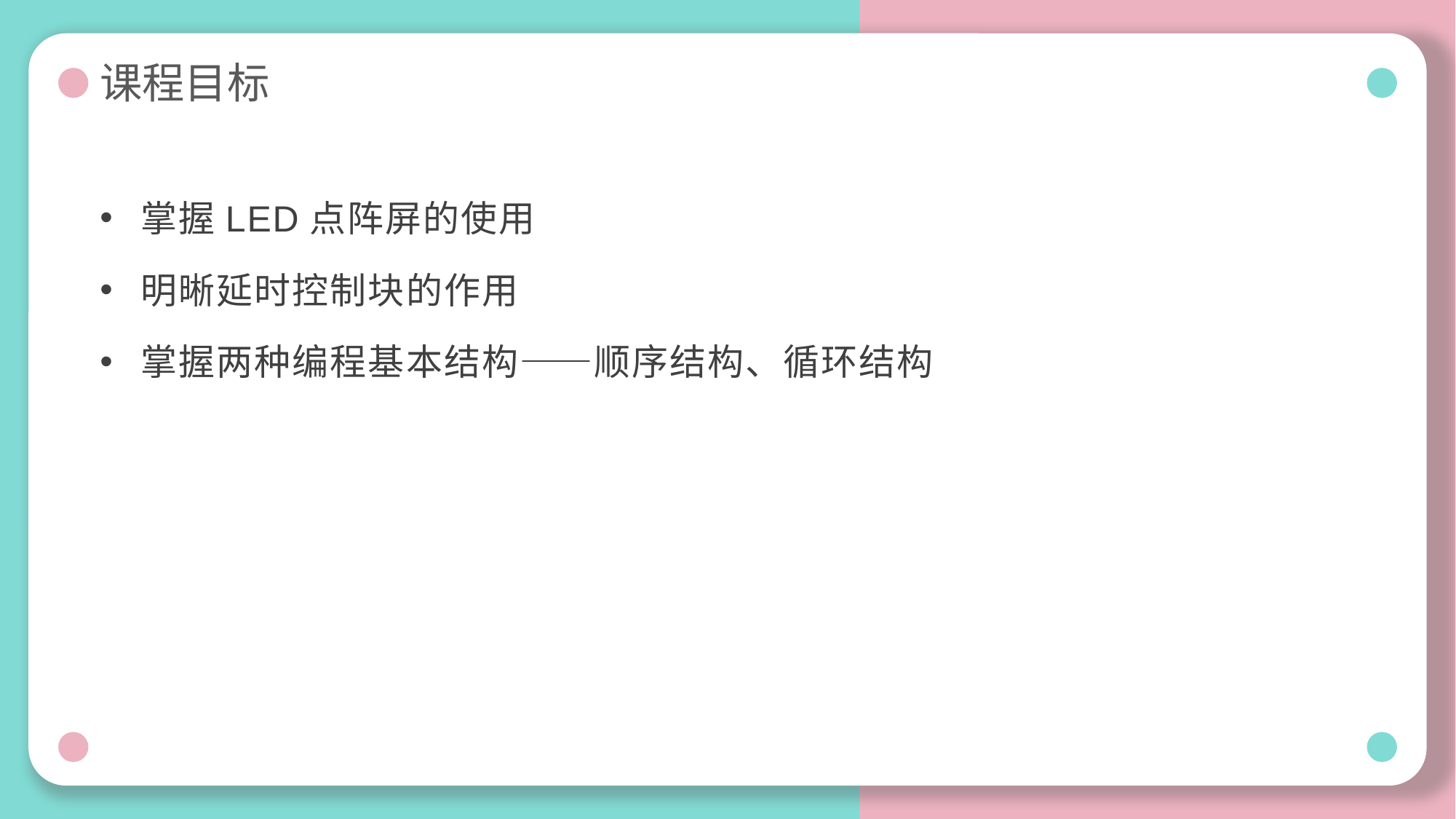

# 课程目标
掌握LED点阵屏的使用
明晰延时控制块的作用
掌握两种编程基本结构——顺序结构、循环结构